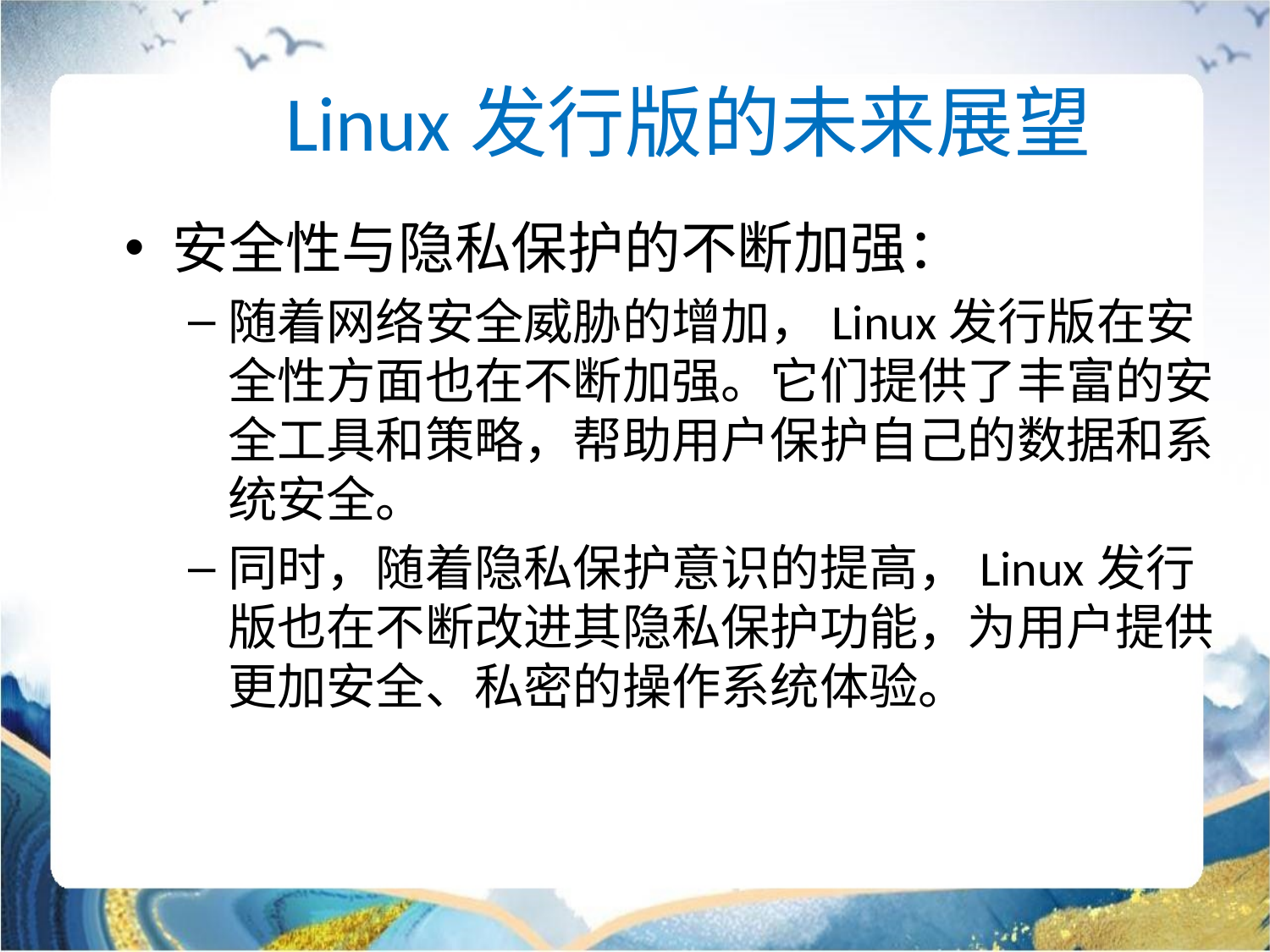

Linux发行版的未来展望
安全性与隐私保护的不断加强：
随着网络安全威胁的增加，Linux发行版在安全性方面也在不断加强。它们提供了丰富的安全工具和策略，帮助用户保护自己的数据和系统安全。
同时，随着隐私保护意识的提高，Linux发行版也在不断改进其隐私保护功能，为用户提供更加安全、私密的操作系统体验。